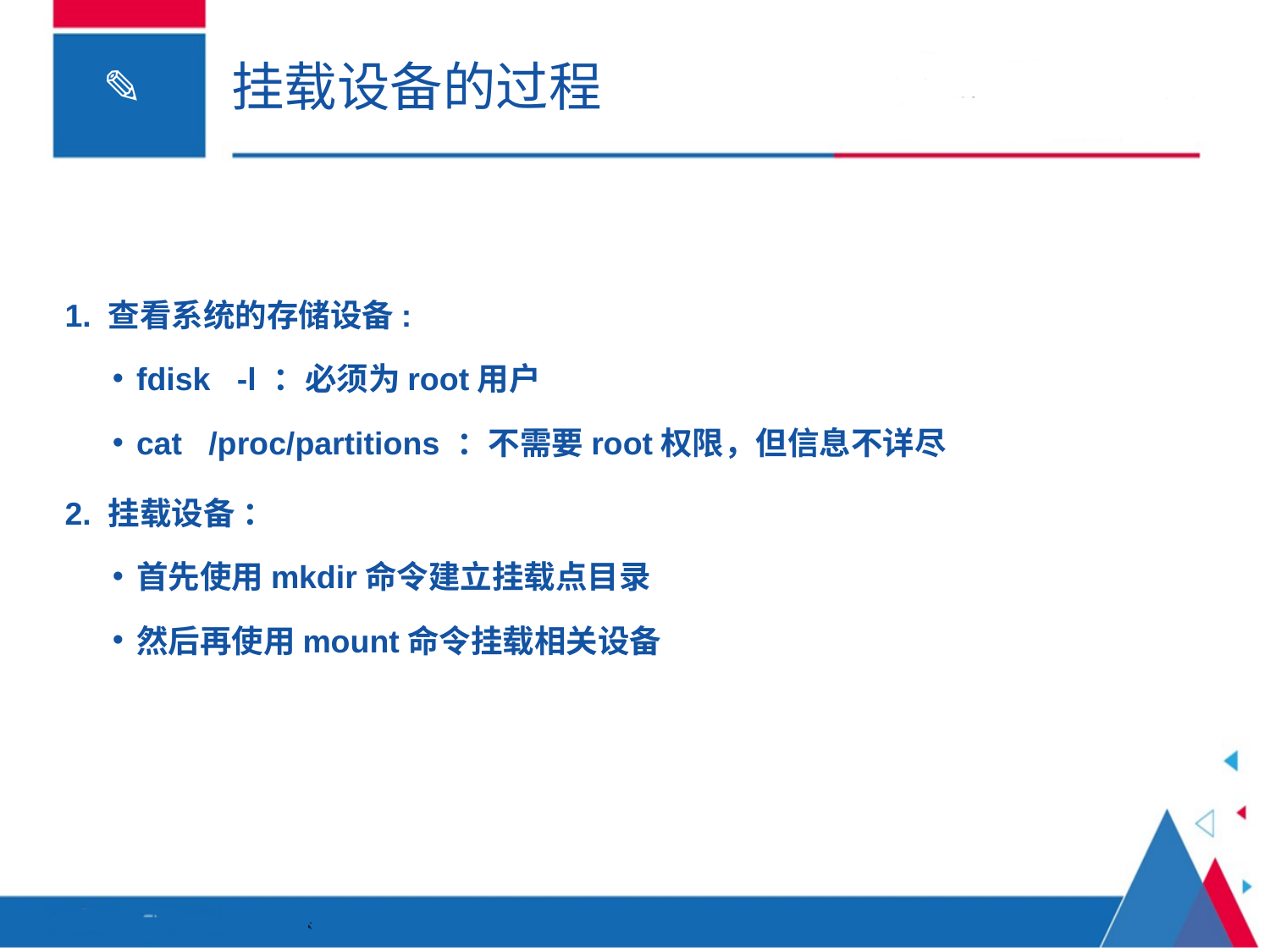

# 挂载设备的过程
1. 查看系统的存储设备:
fdisk   -l ：必须为root用户
cat   /proc/partitions ：不需要root权限，但信息不详尽
2. 挂载设备 ：
首先使用mkdir命令建立挂载点目录
然后再使用mount命令挂载相关设备